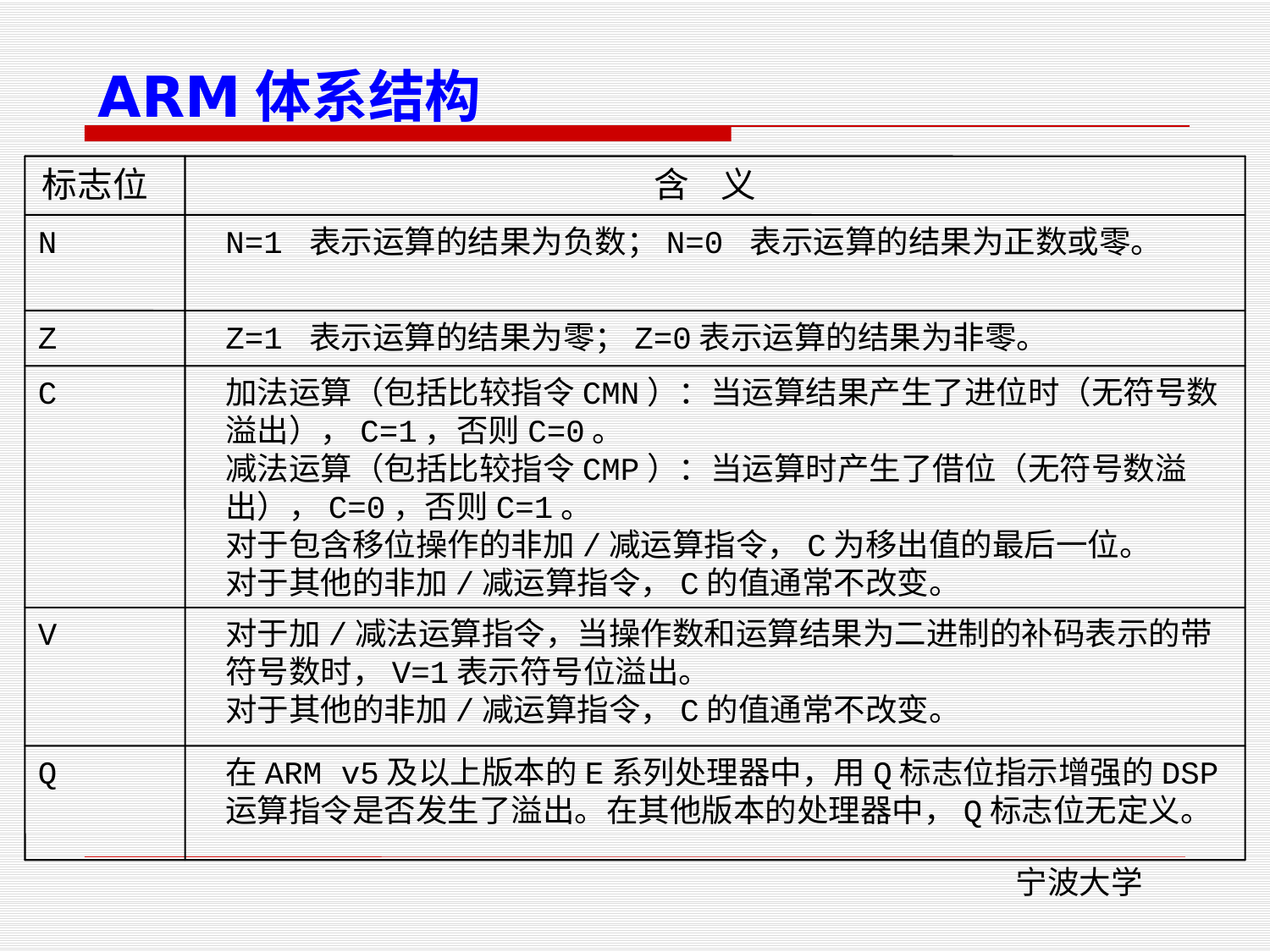

ARM体系结构
标志位

含    义

N

	N=1 表示运算的结果为负数；N=0 表示运算的结果为正数或零。
Z

	Z=1 表示运算的结果为零；Z=0表示运算的结果为非零。
C

	加法运算（包括比较指令CMN）：当运算结果产生了进位时（无符号数溢出），C=1，否则C=0。
	减法运算（包括比较指令CMP）：当运算时产生了借位（无符号数溢出），C=0，否则C=1。
	对于包含移位操作的非加/减运算指令，C为移出值的最后一位。
	对于其他的非加/减运算指令，C的值通常不改变。
V

	对于加/减法运算指令，当操作数和运算结果为二进制的补码表示的带符号数时，V=1表示符号位溢出。
	对于其他的非加/减运算指令，C的值通常不改变。
Q

	在ARM v5及以上版本的E系列处理器中，用Q标志位指示增强的DSP运算指令是否发生了溢出。在其他版本的处理器中，Q标志位无定义。